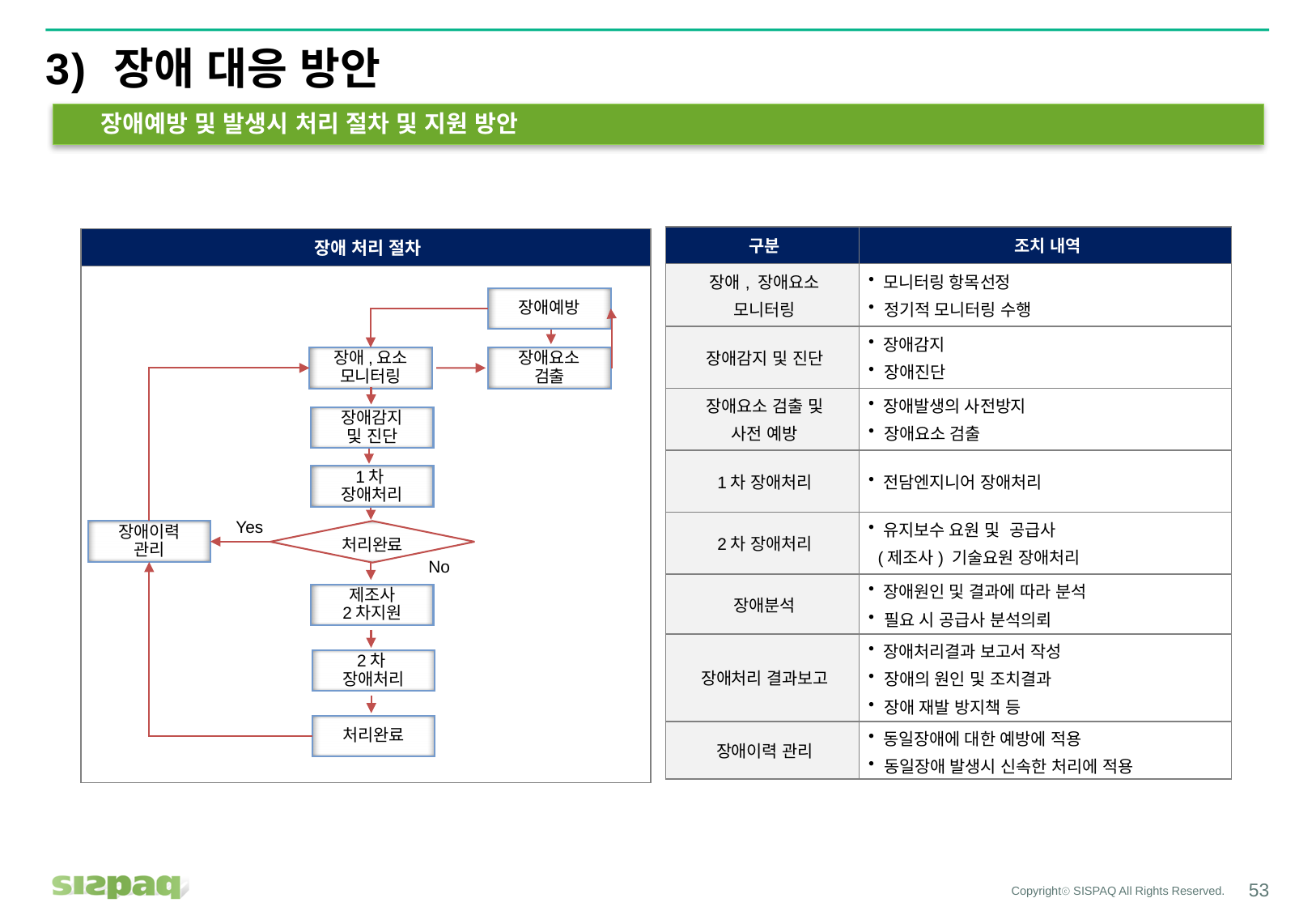

# 장애 대응 방안
장애예방 및 발생시 처리 절차 및 지원 방안
| 구분 | 조치 내역 |
| --- | --- |
| 장애, 장애요소 모니터링 | 모니터링 항목선정 정기적 모니터링 수행 |
| 장애감지 및 진단 | 장애감지 장애진단 |
| 장애요소 검출 및 사전 예방 | 장애발생의 사전방지 장애요소 검출 |
| 1차 장애처리 | 전담엔지니어 장애처리 |
| 2차 장애처리 | 유지보수 요원 및 공급사 (제조사) 기술요원 장애처리 |
| 장애분석 | 장애원인 및 결과에 따라 분석 필요 시 공급사 분석의뢰 |
| 장애처리 결과보고 | 장애처리결과 보고서 작성 장애의 원인 및 조치결과 장애 재발 방지책 등 |
| 장애이력 관리 | 동일장애에 대한 예방에 적용 동일장애 발생시 신속한 처리에 적용 |
| 장애 처리 절차 |
| --- |
|  |
장애예방

장애,요소
모니터링
장애요소
검출

장애감지
및 진단

1차
장애처리

Yes

처리완료
장애이력
관리
No

제조사
2차지원

2차
장애처리

처리완료